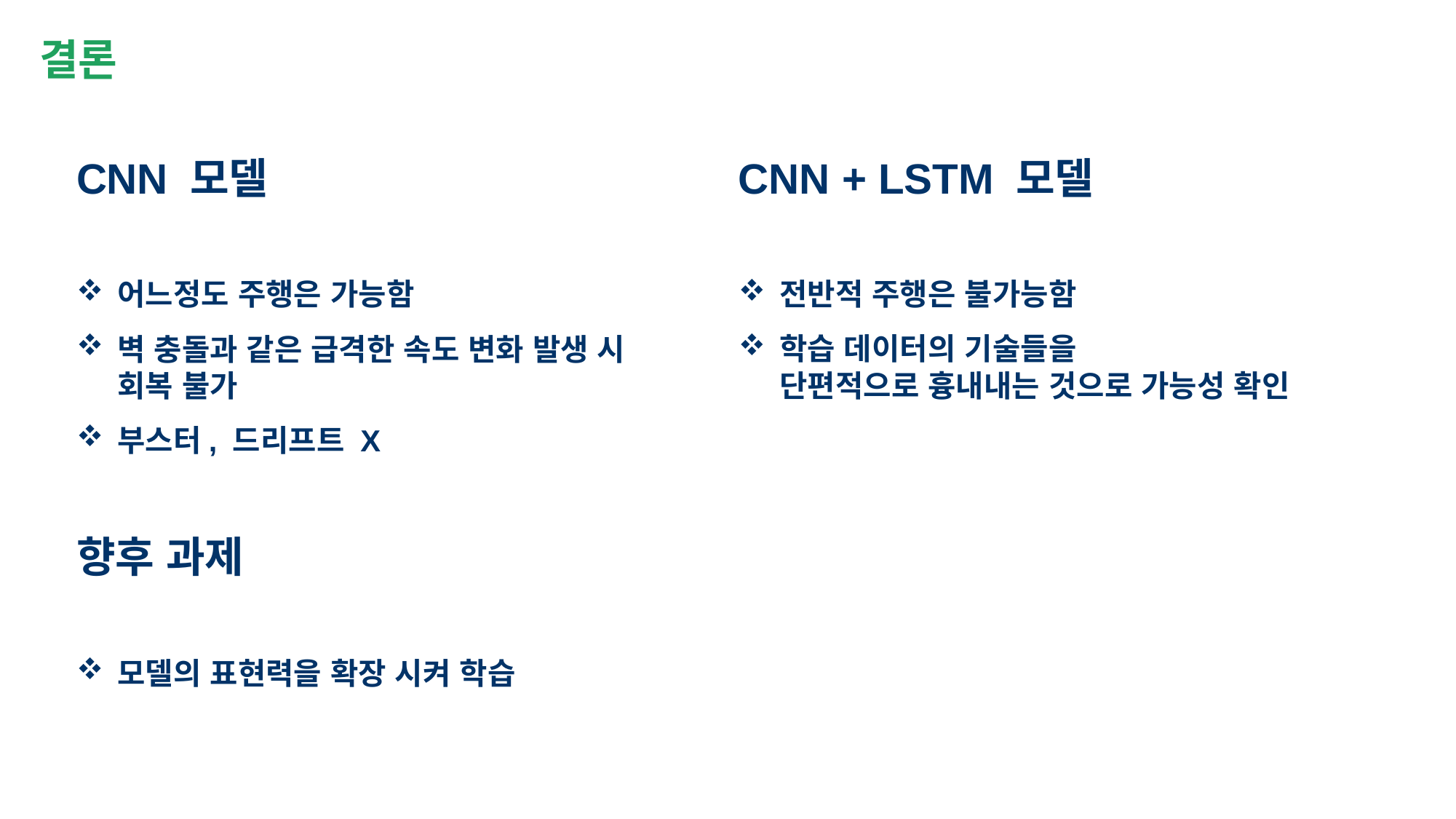

# 결론
CNN 모델

어느정도 주행은 가능함
벽 충돌과 같은 급격한 속도 변화 발생 시 회복 불가
부스터, 드리프트 X

향후 과제

모델의 표현력을 확장 시켜 학습

CNN + LSTM 모델

전반적 주행은 불가능함
학습 데이터의 기술들을
단편적으로 흉내내는 것으로 가능성 확인

23